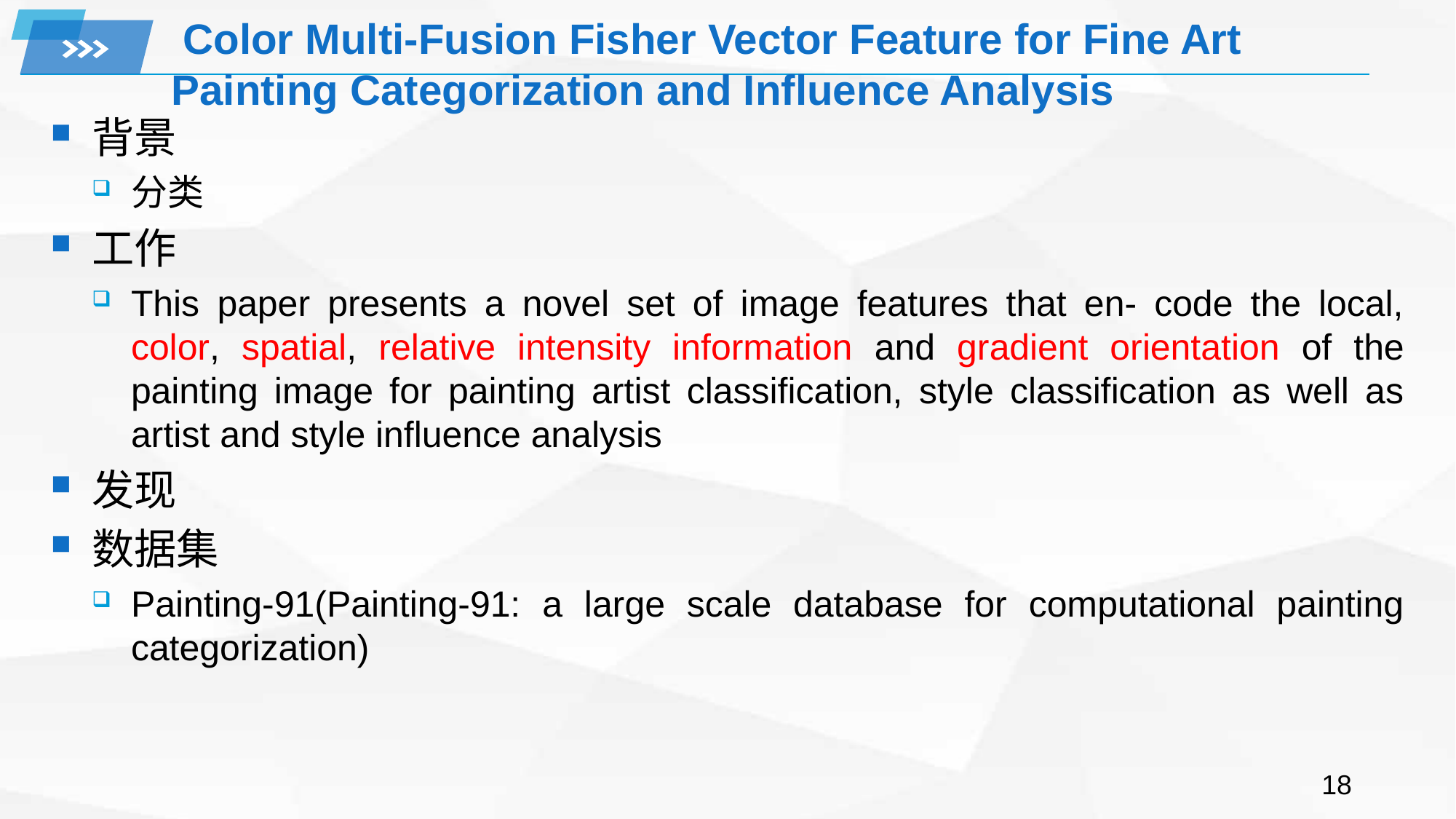

# Color Multi-Fusion Fisher Vector Feature for Fine Art Painting Categorization and Influence Analysis
背景
分类
工作
This paper presents a novel set of image features that en- code the local, color, spatial, relative intensity information and gradient orientation of the painting image for painting artist classification, style classification as well as artist and style influence analysis
发现
数据集
Painting-91(Painting-91: a large scale database for computational painting categorization)